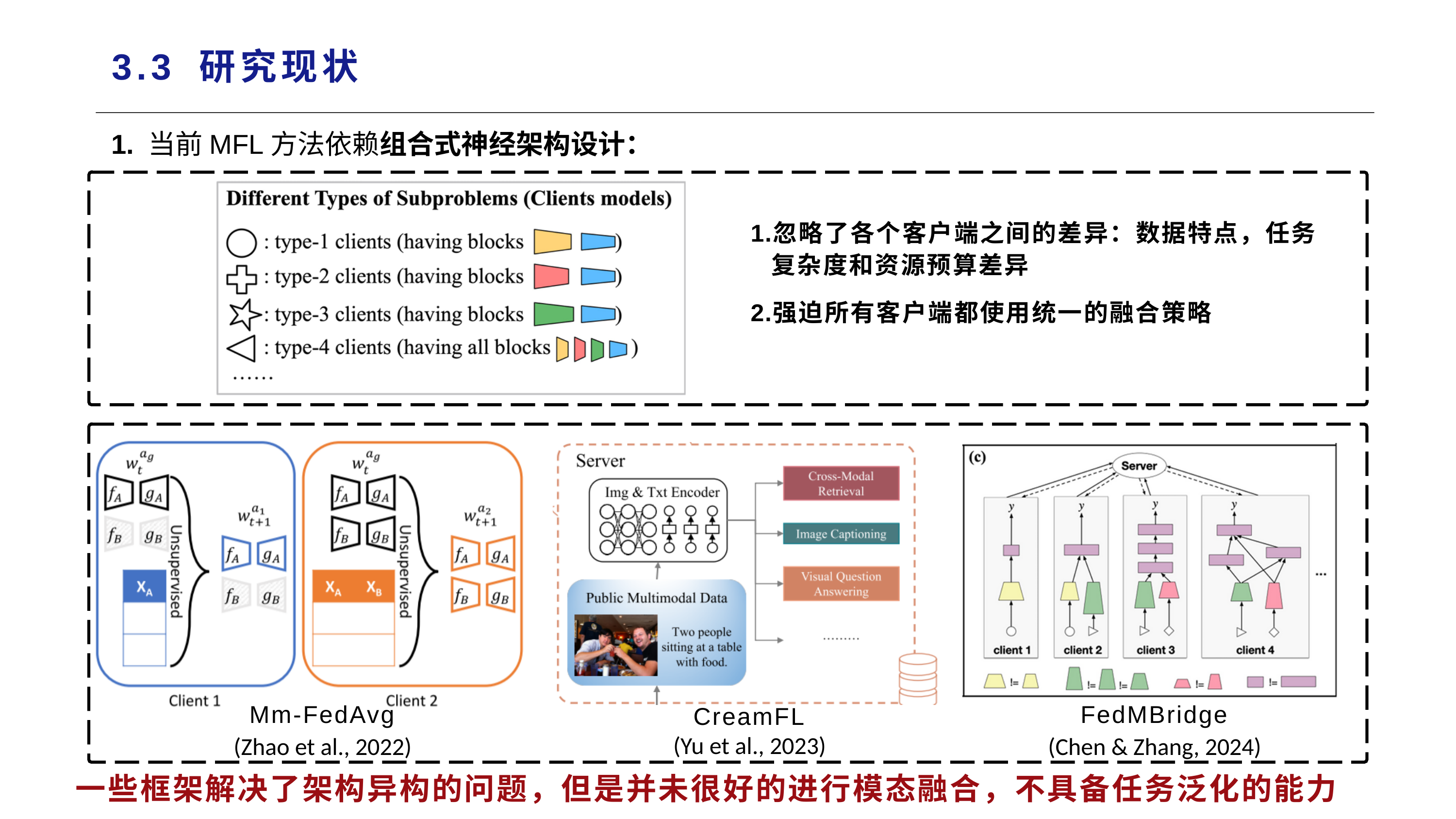

3.3 研究现状

  1. 当前MFL方法依赖组合式神经架构设计：

忽略了各个客户端之间的差异：数据特点，任务复杂度和资源预算差异
强迫所有客户端都使用统一的融合策略

FedMBridge
(Chen & Zhang, 2024)
Mm-FedAvg
(Zhao et al., 2022)
CreamFL
(Yu et al., 2023)
一些框架解决了架构异构的问题，但是并未很好的进行模态融合，不具备任务泛化的能力